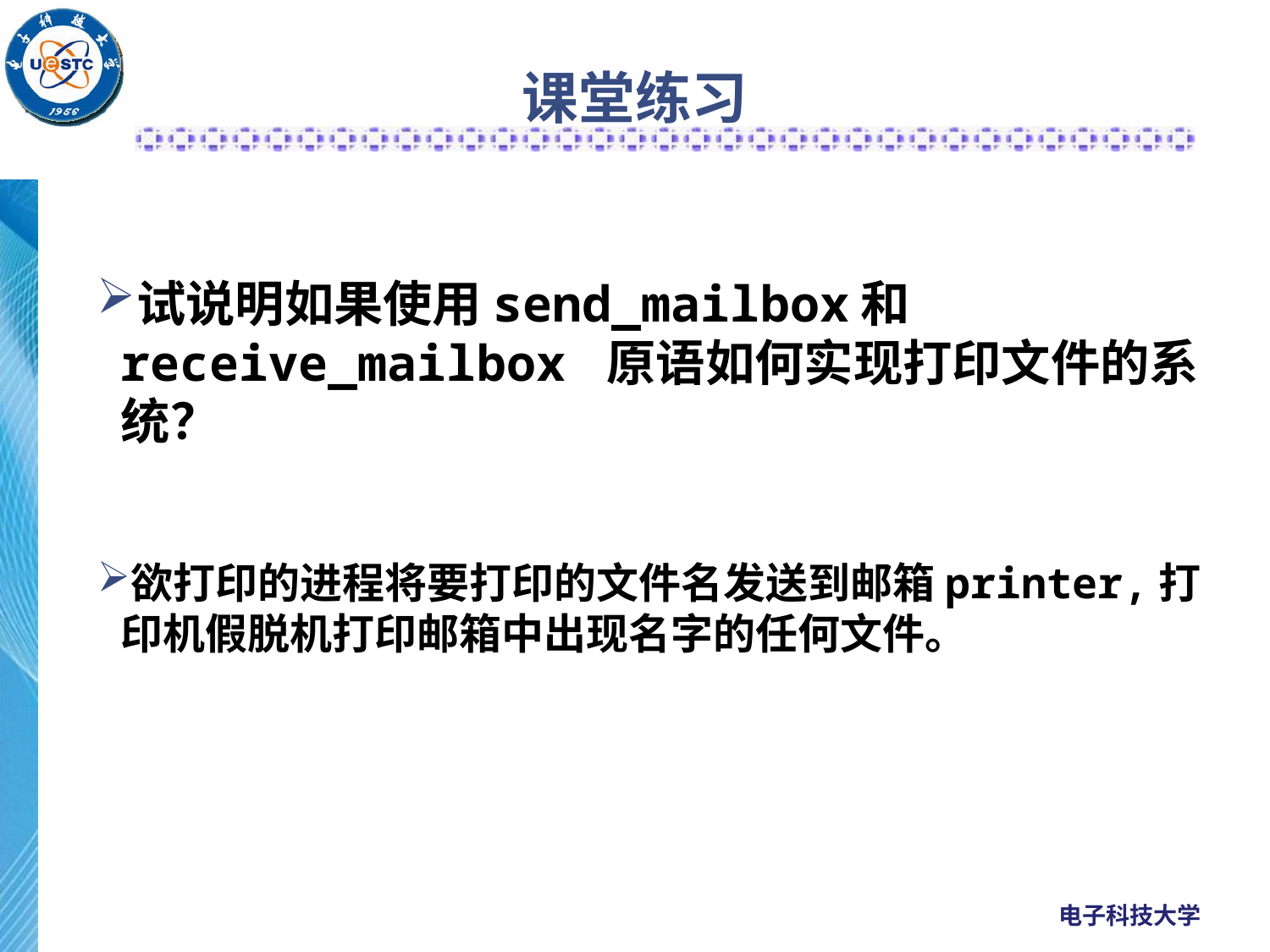

# 课堂练习

试说明如果使用send_mailbox和receive_mailbox 原语如何实现打印文件的系统？

欲打印的进程将要打印的文件名发送到邮箱printer,打印机假脱机打印邮箱中出现名字的任何文件。